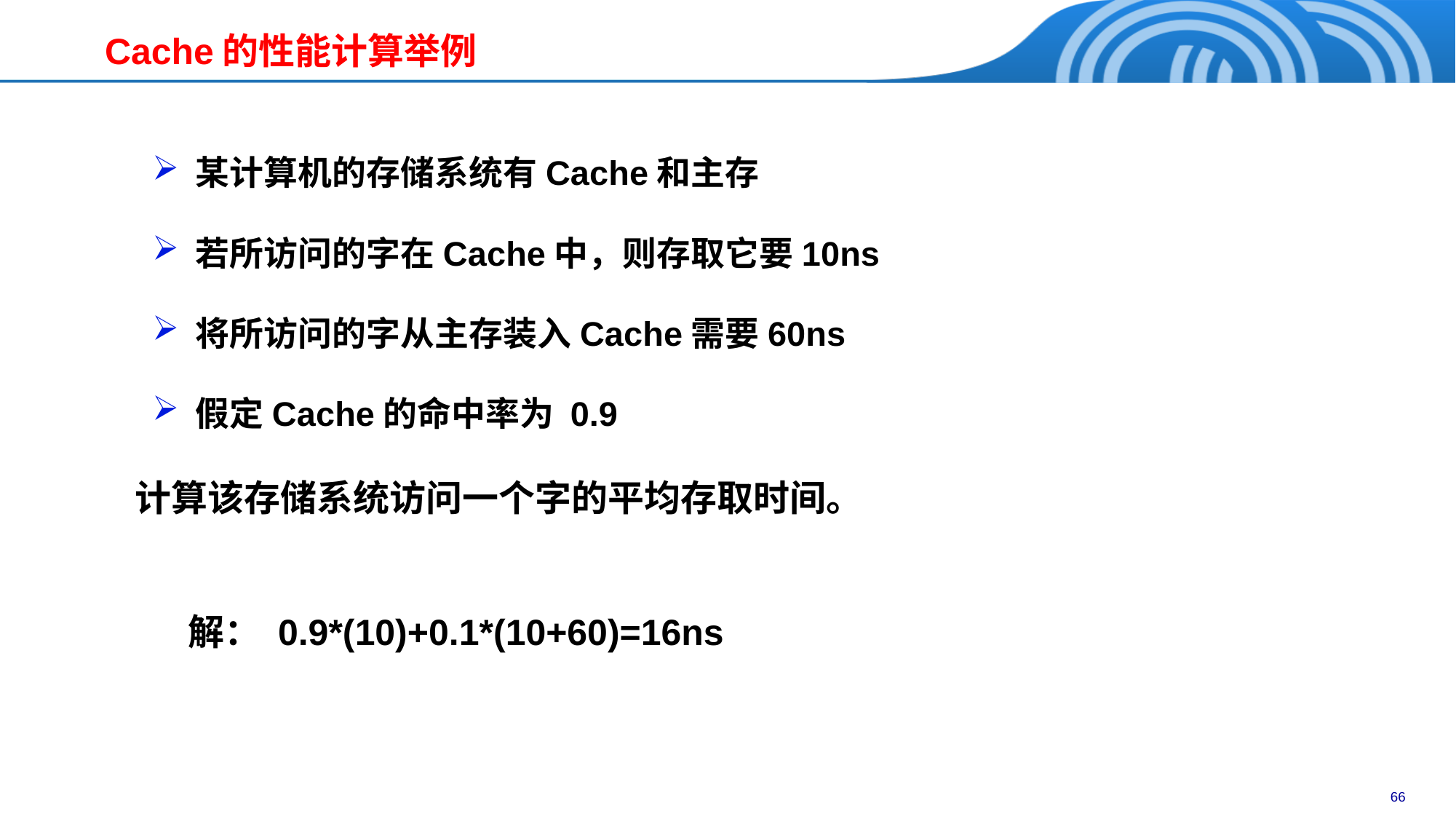

# Cache的性能计算举例
 某计算机的存储系统有Cache和主存
 若所访问的字在Cache中，则存取它要10ns
 将所访问的字从主存装入Cache需要60ns
 假定Cache的命中率为 0.9
  计算该存储系统访问一个字的平均存取时间。
解： 0.9*(10)+0.1*(10+60)=16ns